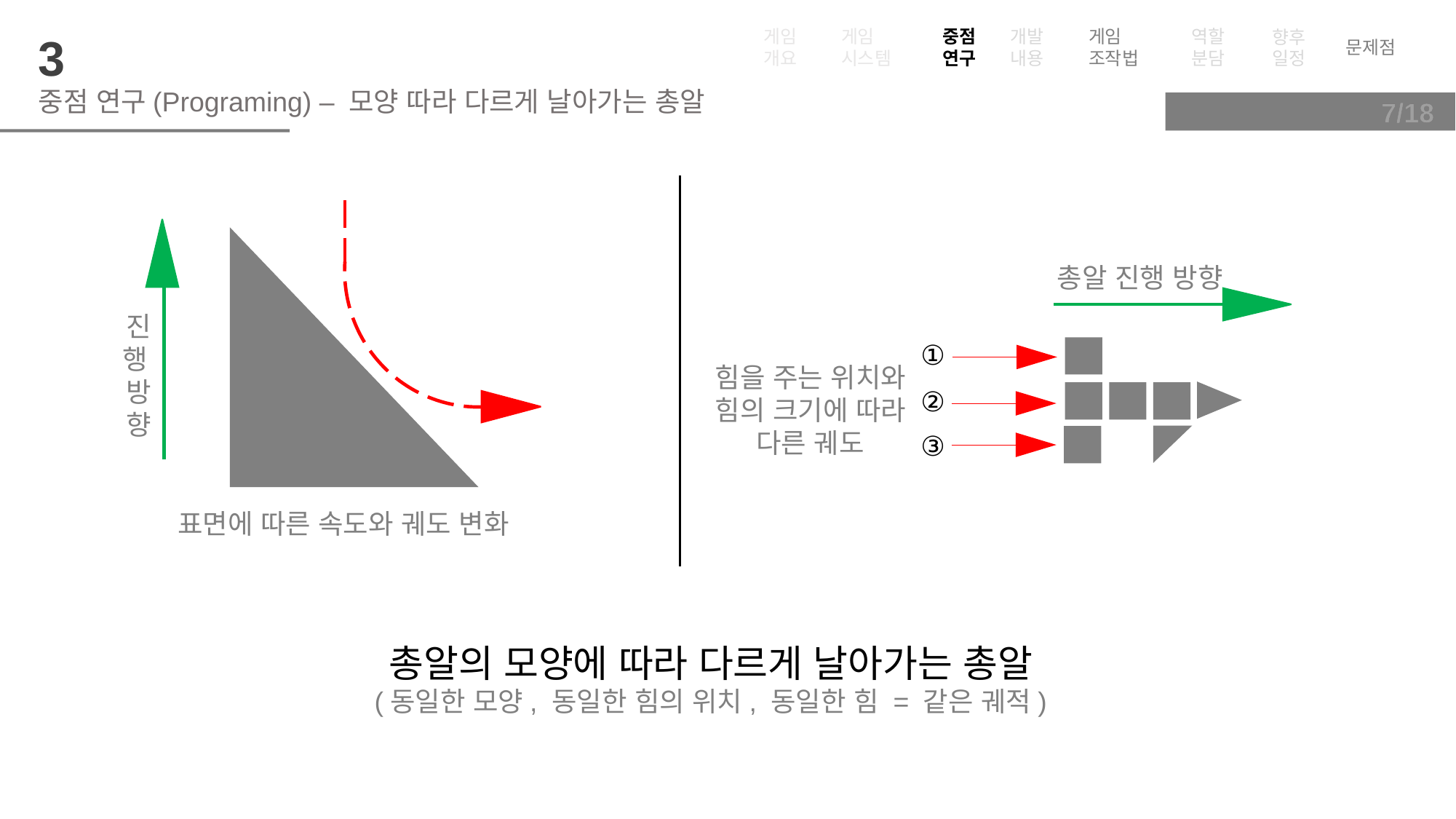

게임
시스템
게임개요
문제점
게임
조작법
중점
연구
개발
내용
역할
분담
향후
일정
3
중점 연구(Programing) – 모양 따라 다르게 날아가는 총알
7/18

진
행
방
향

표면에 따른 속도와 궤도 변화
총알 진행 방향

힘을 주는 위치와
힘의 크기에 따라
다른 궤도

①

②

③

총알의 모양에 따라 다르게 날아가는 총알
(동일한 모양, 동일한 힘의 위치, 동일한 힘 = 같은 궤적)